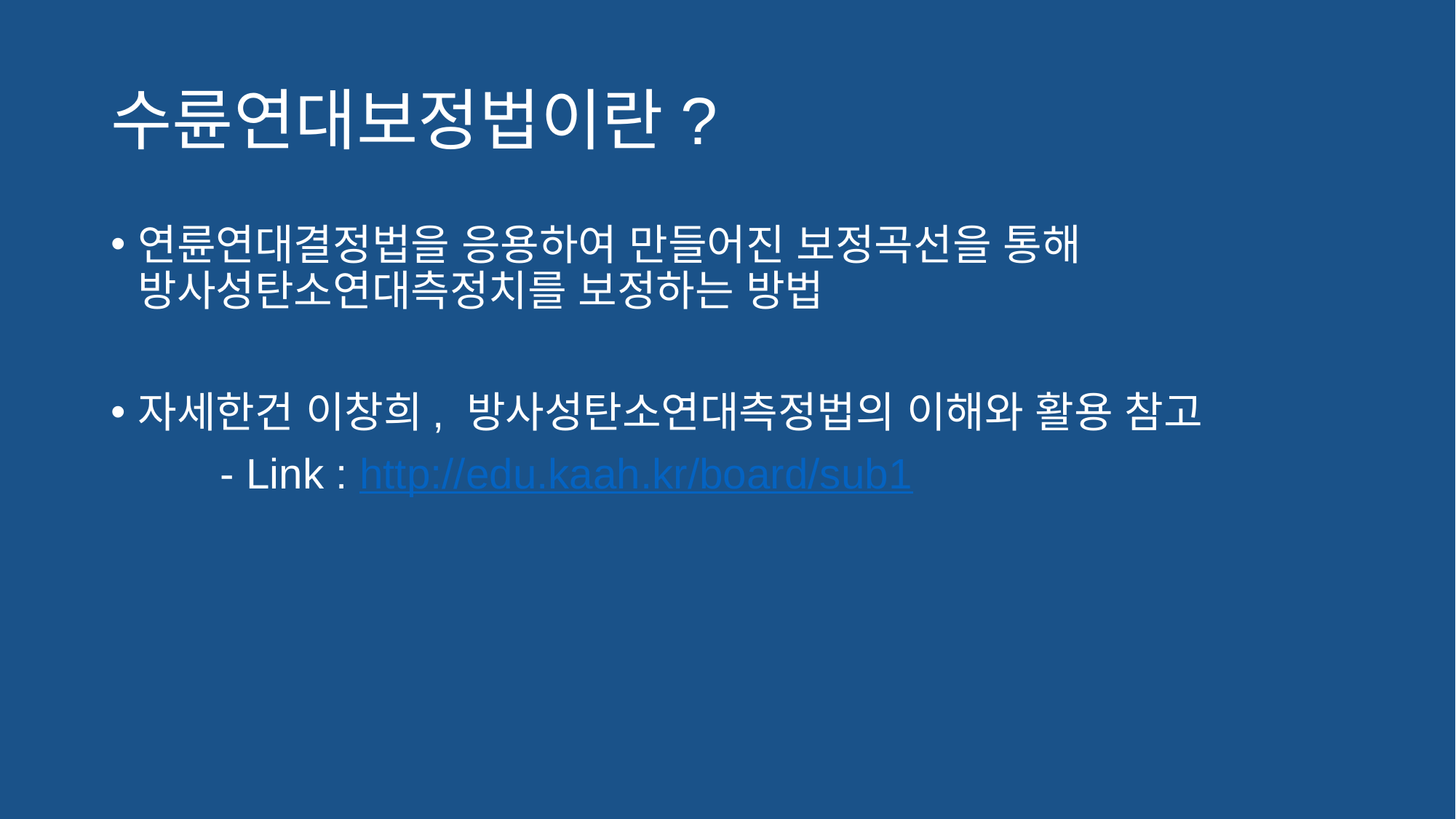

# 수륜연대보정법이란?
연륜연대결정법을 응용하여 만들어진 보정곡선을 통해 방사성탄소연대측정치를 보정하는 방법

자세한건 이창희, 방사성탄소연대측정법의 이해와 활용 참고
	- Link : http://edu.kaah.kr/board/sub1